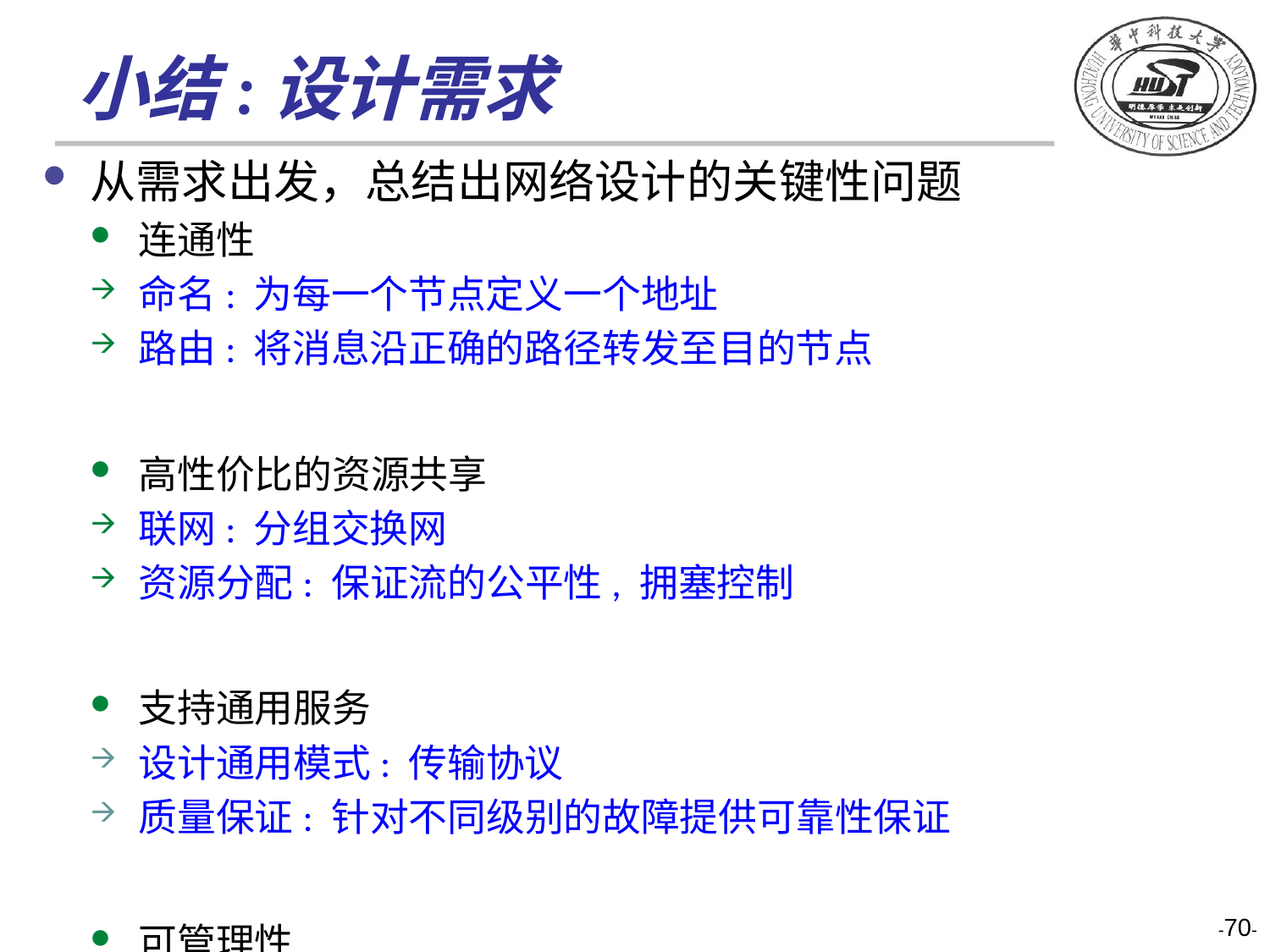

小结:设计需求
从需求出发，总结出网络设计的关键性问题
连通性
命名: 为每一个节点定义一个地址
路由: 将消息沿正确的路径转发至目的节点

高性价比的资源共享
联网: 分组交换网
资源分配: 保证流的公平性, 拥塞控制

支持通用服务
设计通用模式: 传输协议
质量保证: 针对不同级别的故障提供可靠性保证

可管理性

-70-